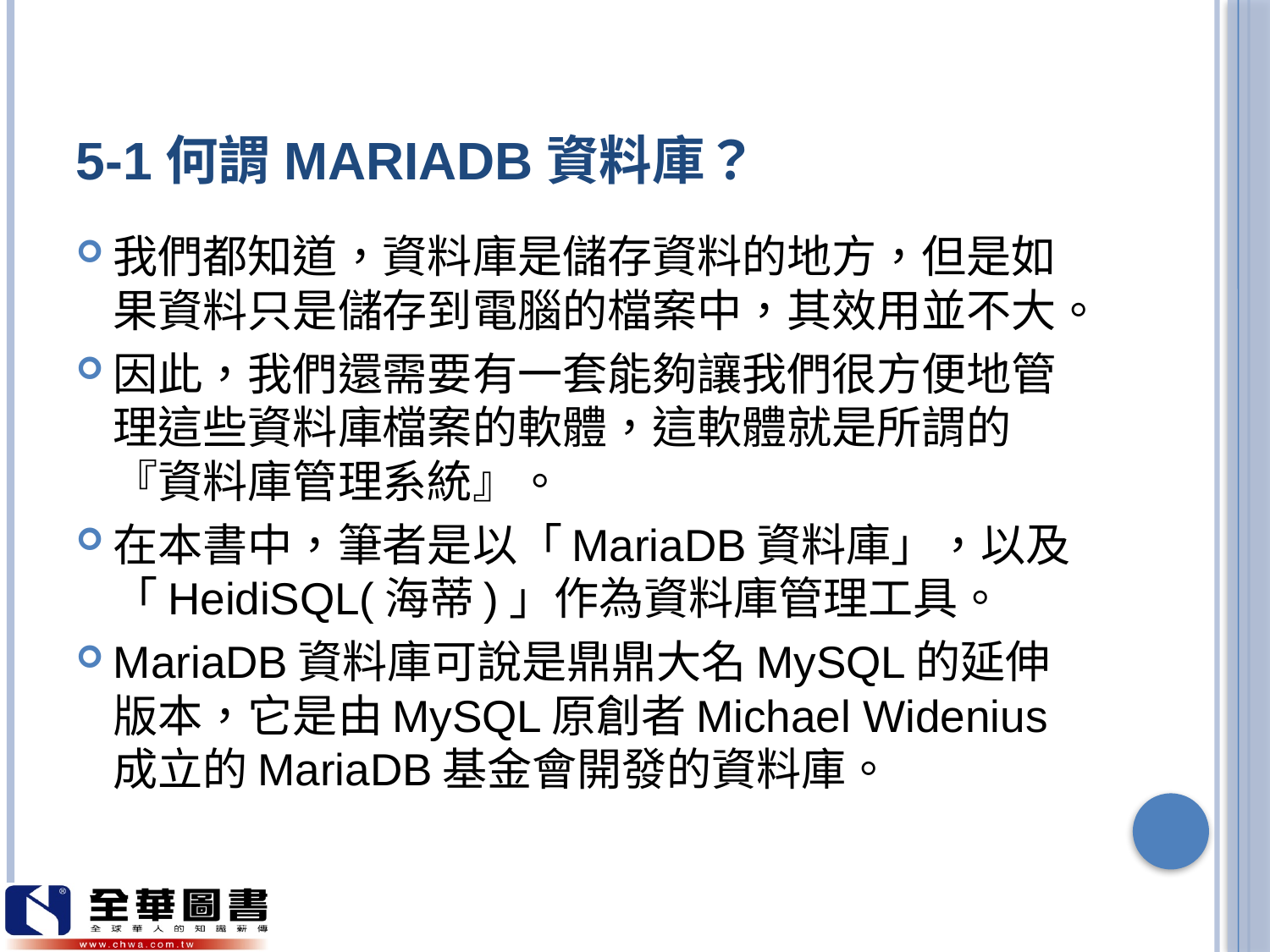

# 5-1何謂MariaDB資料庫？
我們都知道，資料庫是儲存資料的地方，但是如果資料只是儲存到電腦的檔案中，其效用並不大。
因此，我們還需要有一套能夠讓我們很方便地管理這些資料庫檔案的軟體，這軟體就是所謂的『資料庫管理系統』。
在本書中，筆者是以「MariaDB資料庫」，以及「HeidiSQL(海蒂)」作為資料庫管理工具。
MariaDB資料庫可說是鼎鼎大名MySQL的延伸版本，它是由MySQL原創者Michael Widenius成立的MariaDB基金會開發的資料庫。